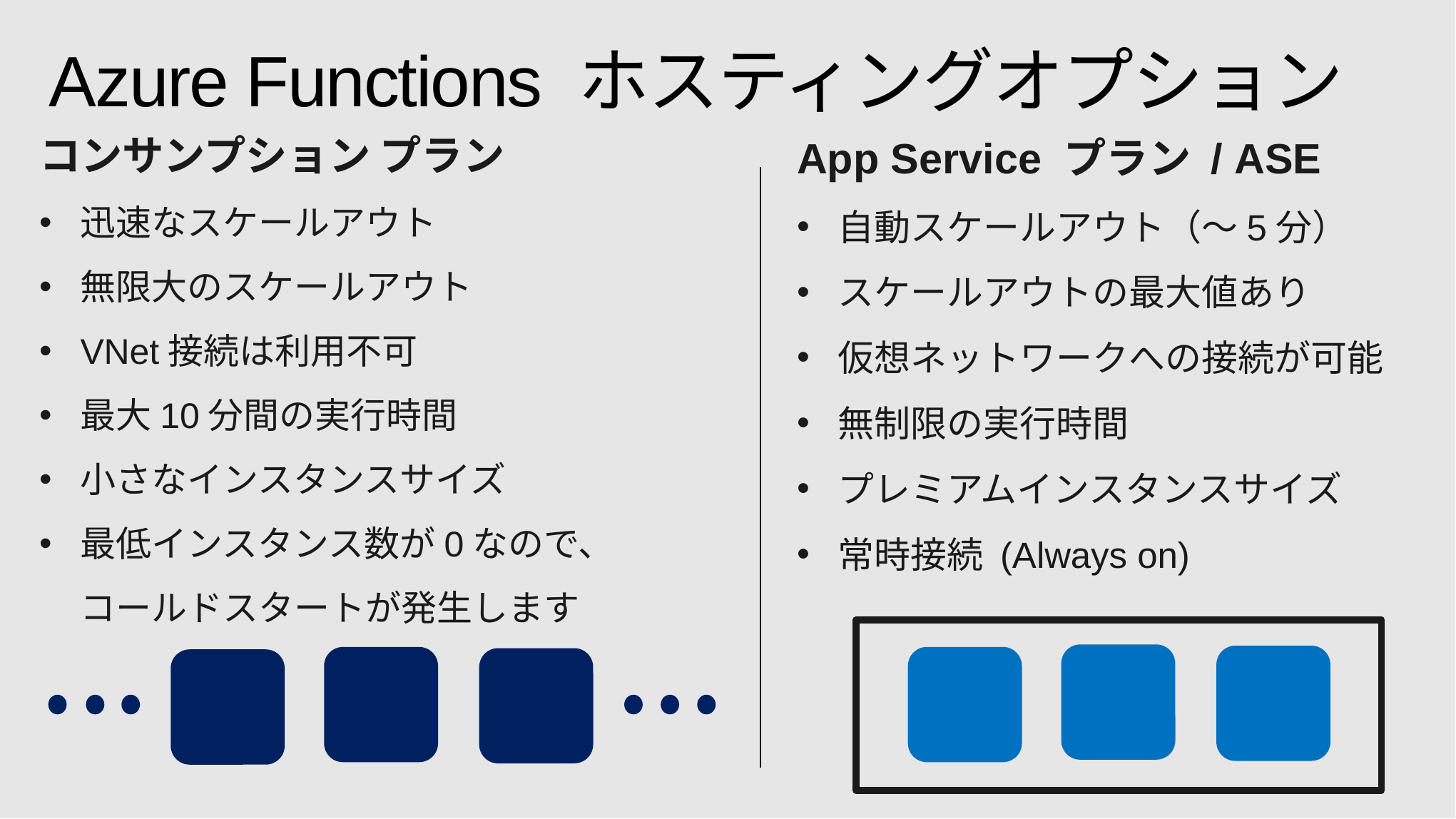

# Azure Functions ホスティングオプション
コンサンプション プラン
迅速なスケールアウト
無限大のスケールアウト
VNet接続は利用不可
最大10分間の実行時間
小さなインスタンスサイズ
最低インスタンス数が0なので、
コールドスタートが発生します
App Service プラン / ASE
自動スケールアウト（〜5分）
スケールアウトの最大値あり
仮想ネットワークへの接続が可能
無制限の実行時間
プレミアムインスタンスサイズ
常時接続 (Always on)